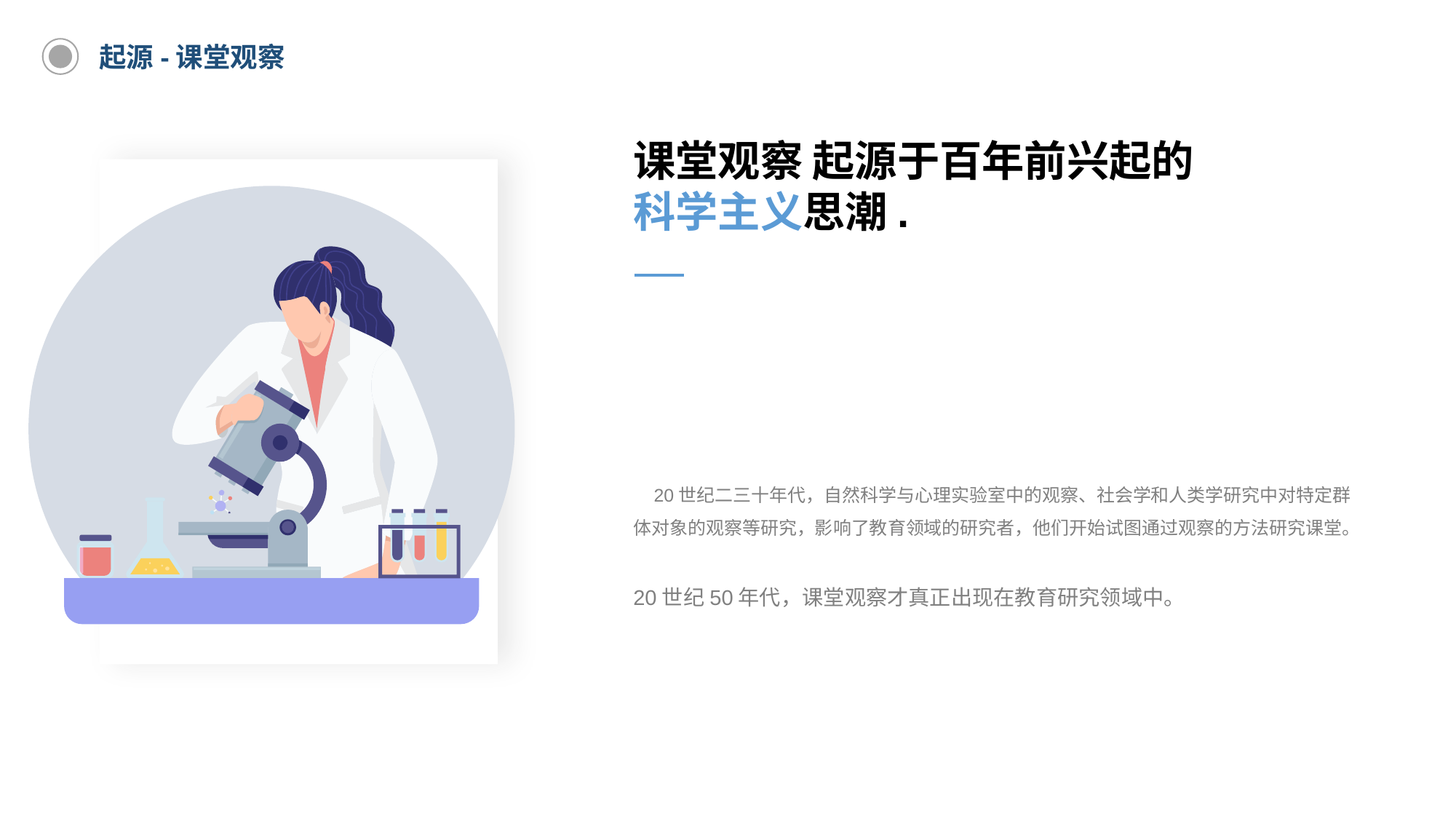

起源-课堂观察

课堂观察 起源于百年前兴起的
科学主义思潮.

    20世纪二三十年代，自然科学与心理实验室中的观察、社会学和人类学研究中对特定群体对象的观察等研究，影响了教育领域的研究者，他们开始试图通过观察的方法研究课堂。

20世纪50年代，课堂观察才真正出现在教育研究领域中。